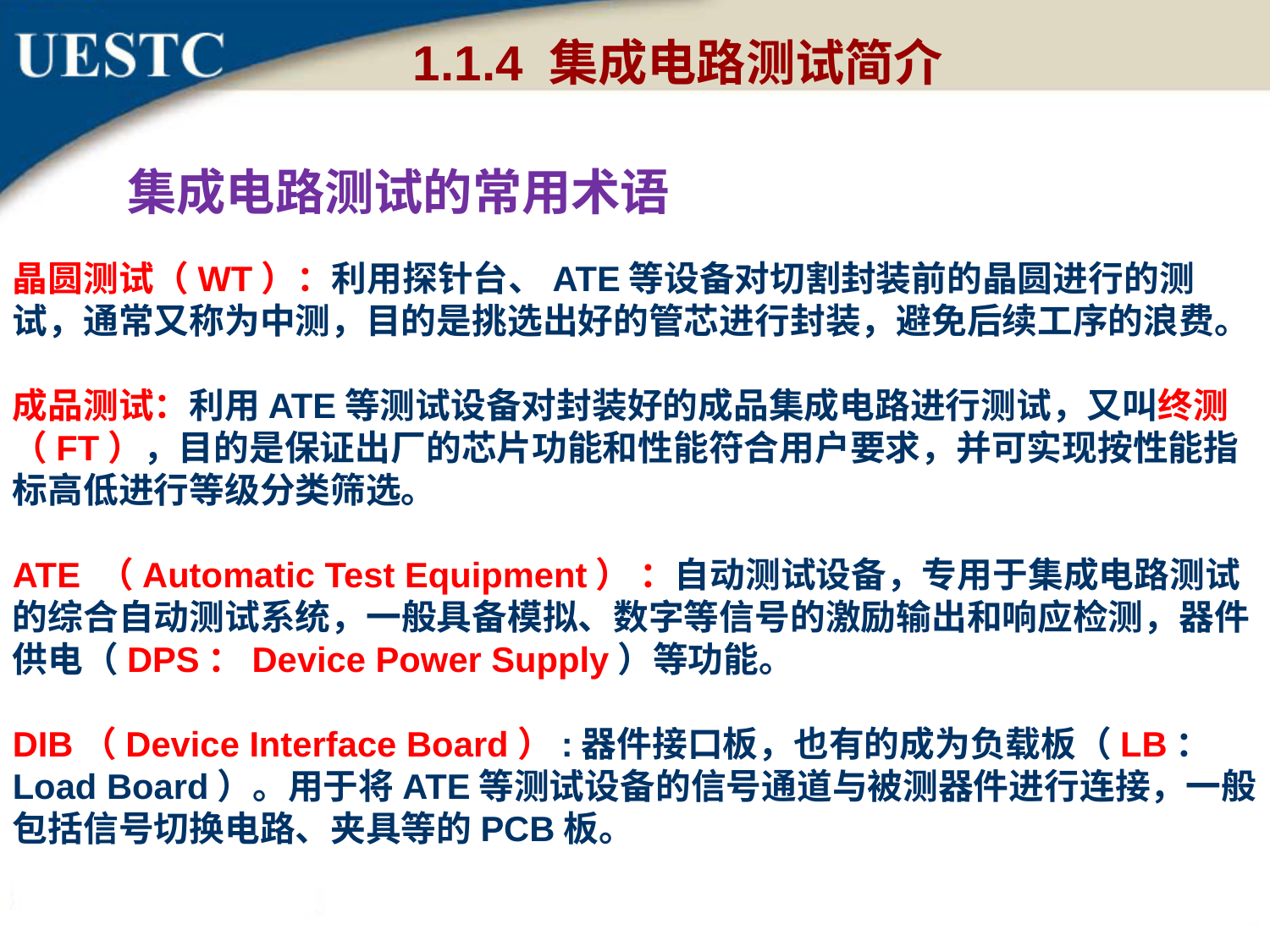

1.1.4 集成电路测试简介
集成电路测试的常用术语
晶圆测试（WT）：利用探针台、ATE等设备对切割封装前的晶圆进行的测试，通常又称为中测，目的是挑选出好的管芯进行封装，避免后续工序的浪费。

成品测试：利用ATE等测试设备对封装好的成品集成电路进行测试，又叫终测（FT），目的是保证出厂的芯片功能和性能符合用户要求，并可实现按性能指标高低进行等级分类筛选。

ATE （Automatic Test Equipment） ：自动测试设备，专用于集成电路测试的综合自动测试系统，一般具备模拟、数字等信号的激励输出和响应检测，器件供电（DPS：Device Power Supply）等功能。

DIB（Device Interface Board）:器件接口板，也有的成为负载板（LB：Load Board）。用于将ATE等测试设备的信号通道与被测器件进行连接，一般包括信号切换电路、夹具等的PCB板。